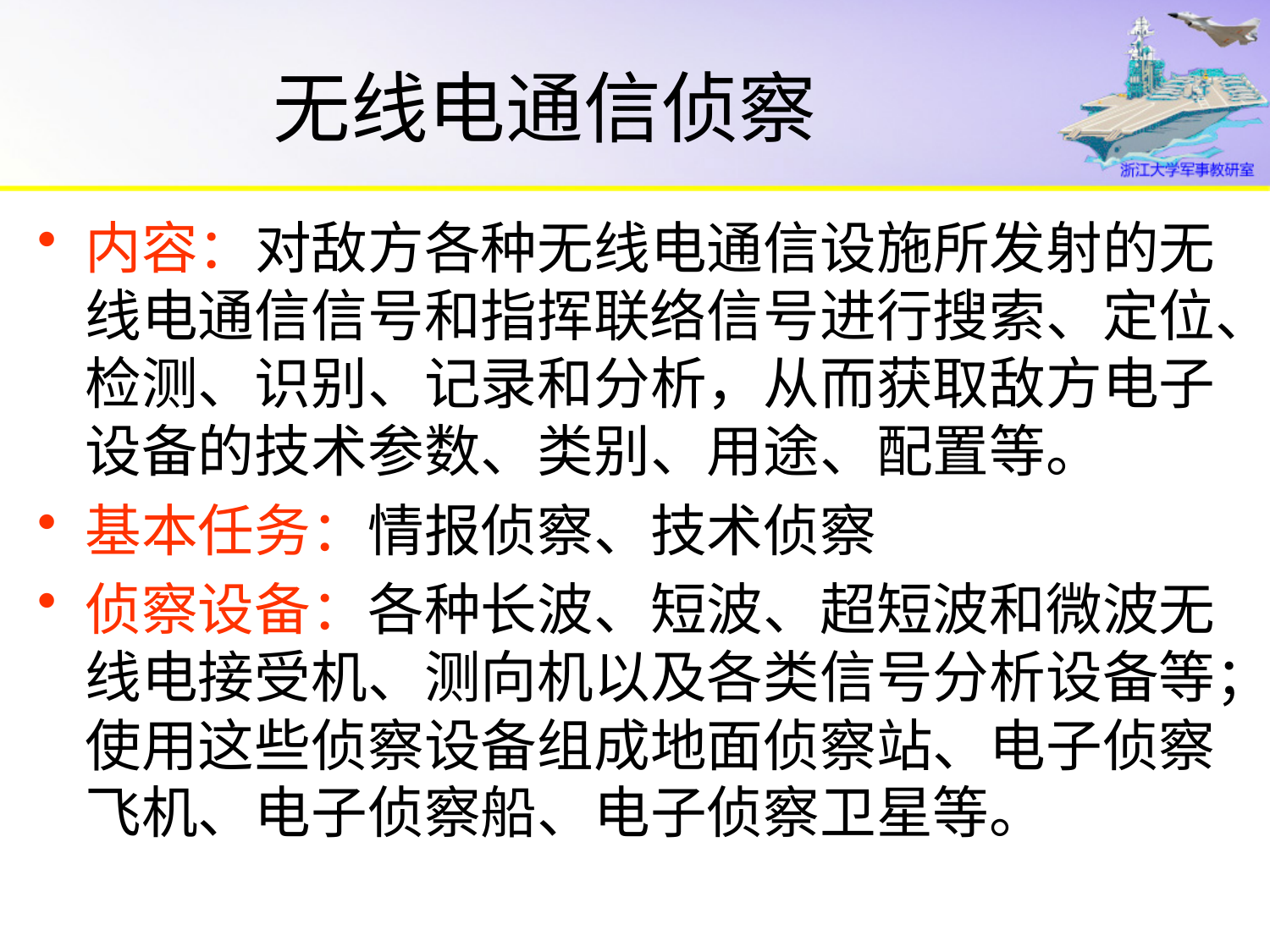

# 无线电通信侦察
内容：对敌方各种无线电通信设施所发射的无线电通信信号和指挥联络信号进行搜索、定位、检测、识别、记录和分析，从而获取敌方电子设备的技术参数、类别、用途、配置等。
基本任务：情报侦察、技术侦察
侦察设备：各种长波、短波、超短波和微波无线电接受机、测向机以及各类信号分析设备等；使用这些侦察设备组成地面侦察站、电子侦察飞机、电子侦察船、电子侦察卫星等。